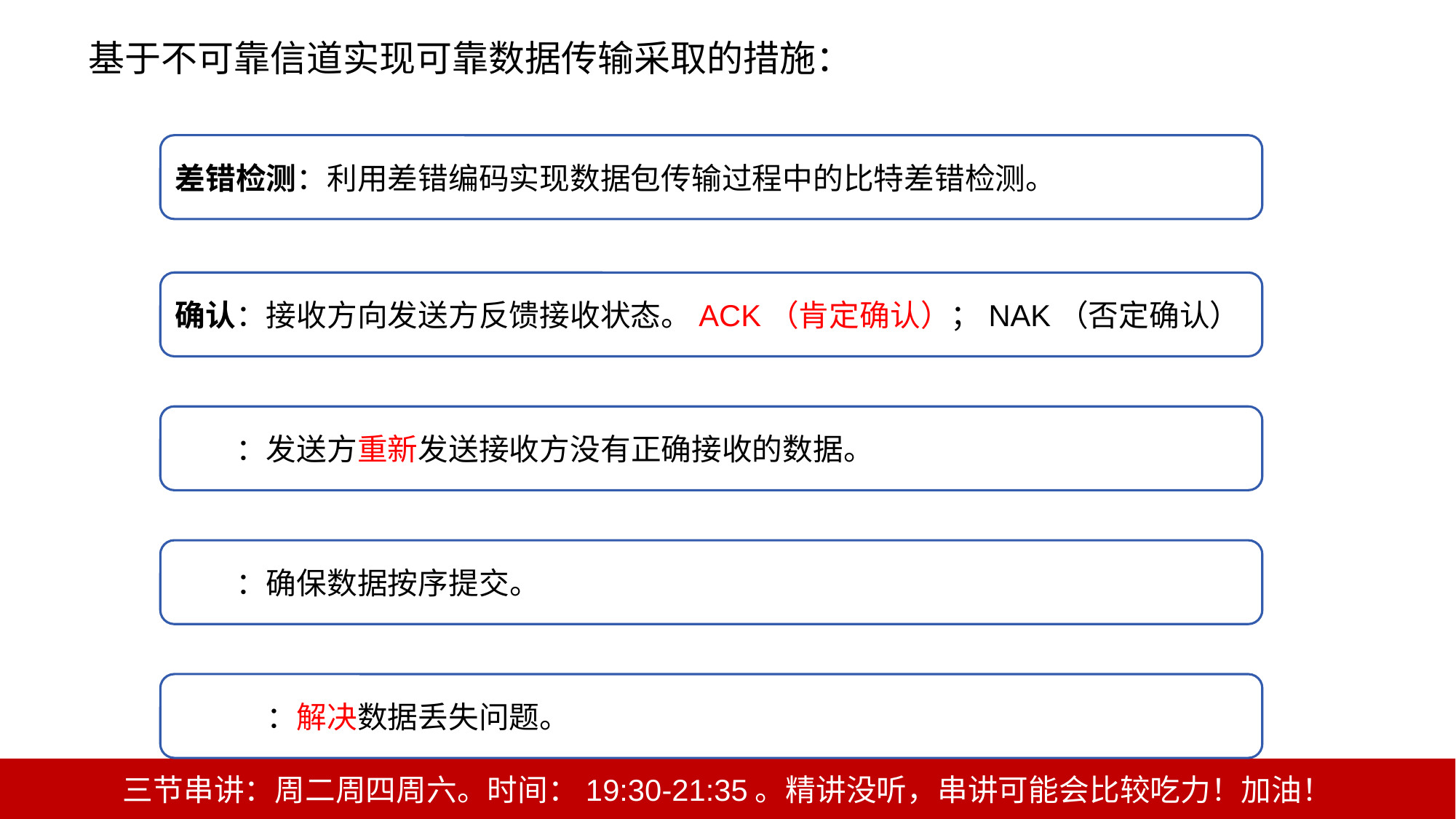

基于不可靠信道实现可靠数据传输采取的措施：
差错检测：利用差错编码实现数据包传输过程中的比特差错检测。
确认：接收方向发送方反馈接收状态。ACK（肯定确认）；NAK（否定确认）
重传：发送方重新发送接收方没有正确接收的数据。
序号：确保数据按序提交。
计时器：解决数据丢失问题。